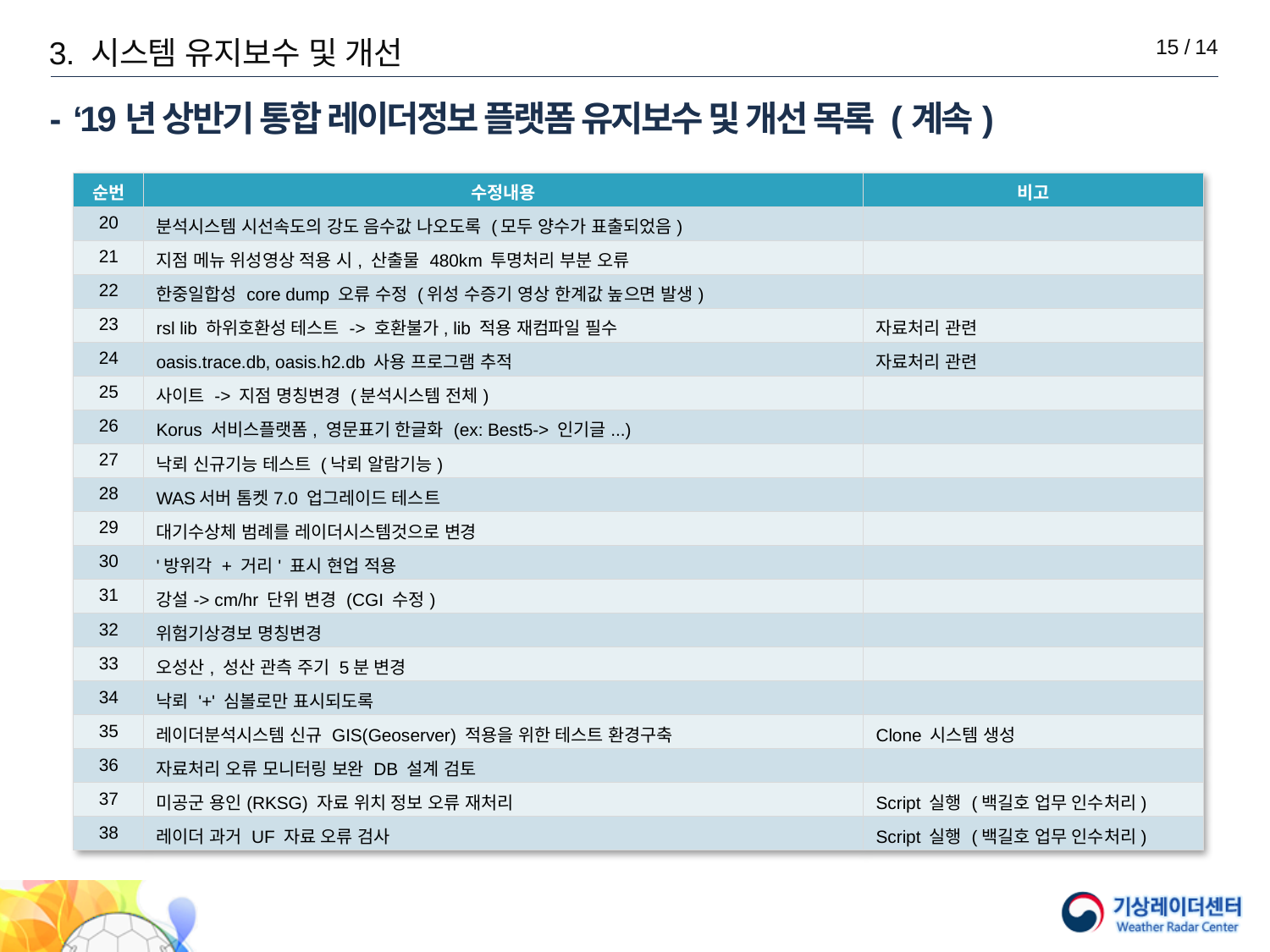

3. 시스템 유지보수 및 개선
15 / 14
# -  ‘19년 상반기 통합 레이더정보 플랫폼 유지보수 및 개선 목록 (계속)
| 순번 | 수정내용 | 비고 |
| --- | --- | --- |
| 20 | 분석시스템 시선속도의 강도 음수값 나오도록 (모두 양수가 표출되었음) |  |
| 21 | 지점 메뉴 위성영상 적용 시, 산출물 480km 투명처리 부분 오류 |  |
| 22 | 한중일합성 core dump 오류 수정 (위성 수증기 영상 한계값 높으면 발생) |  |
| 23 | rsl lib 하위호환성 테스트 -> 호환불가, lib 적용 재컴파일 필수 | 자료처리 관련 |
| 24 | oasis.trace.db, oasis.h2.db 사용 프로그램 추적 | 자료처리 관련 |
| 25 | 사이트 -> 지점 명칭변경 (분석시스템 전체) |  |
| 26 | Korus 서비스플랫폼, 영문표기 한글화 (ex: Best5-> 인기글...) |  |
| 27 | 낙뢰 신규기능 테스트 (낙뢰 알람기능) |  |
| 28 | WAS서버 톰켓7.0 업그레이드 테스트 |  |
| 29 | 대기수상체 범례를 레이더시스템것으로 변경 |  |
| 30 | '방위각 + 거리' 표시 현업 적용 |  |
| 31 | 강설-> cm/hr 단위 변경 (CGI 수정) |  |
| 32 | 위험기상경보 명칭변경 |  |
| 33 | 오성산, 성산 관측 주기 5분 변경 |  |
| 34 | 낙뢰 '+' 심볼로만 표시되도록 |  |
| 35 | 레이더분석시스템 신규 GIS(Geoserver) 적용을 위한 테스트 환경구축 | Clone 시스템 생성 |
| 36 | 자료처리 오류 모니터링 보완 DB 설계 검토 |  |
| 37 | 미공군 용인(RKSG) 자료 위치 정보 오류 재처리 | Script 실행 (백길호 업무 인수처리) |
| 38 | 레이더 과거 UF 자료 오류 검사 | Script 실행 (백길호 업무 인수처리) |